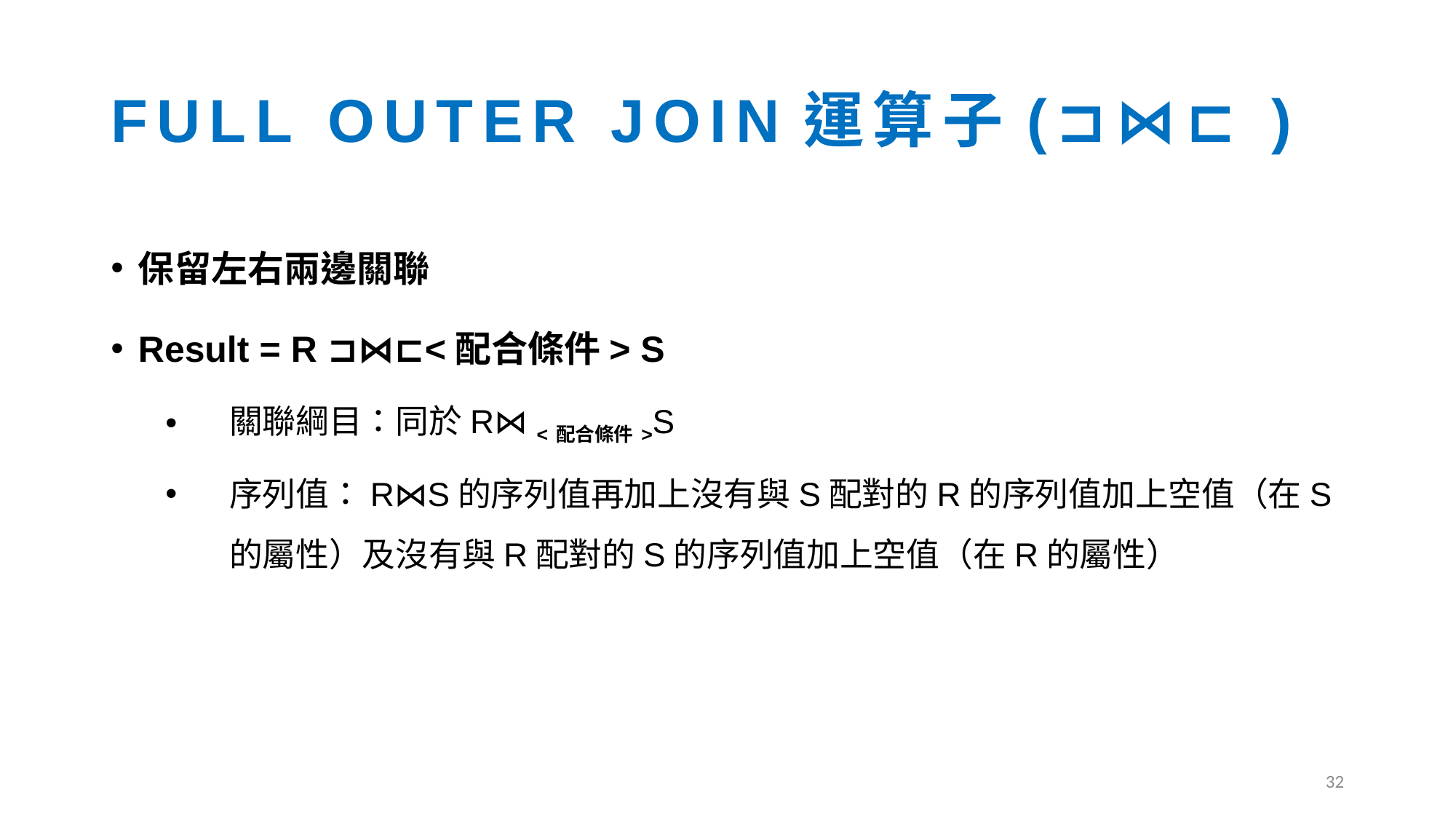

# FULL OUTER JOIN運算子(⊐⋈⊏ )
保留左右兩邊關聯
Result = R ⊐⋈⊏<配合條件> S
關聯綱目：同於R⋈ <配合條件>S
序列值：R⋈S的序列值再加上沒有與S配對的R的序列值加上空值（在S的屬性）及沒有與R配對的S的序列值加上空值（在R的屬性）

32